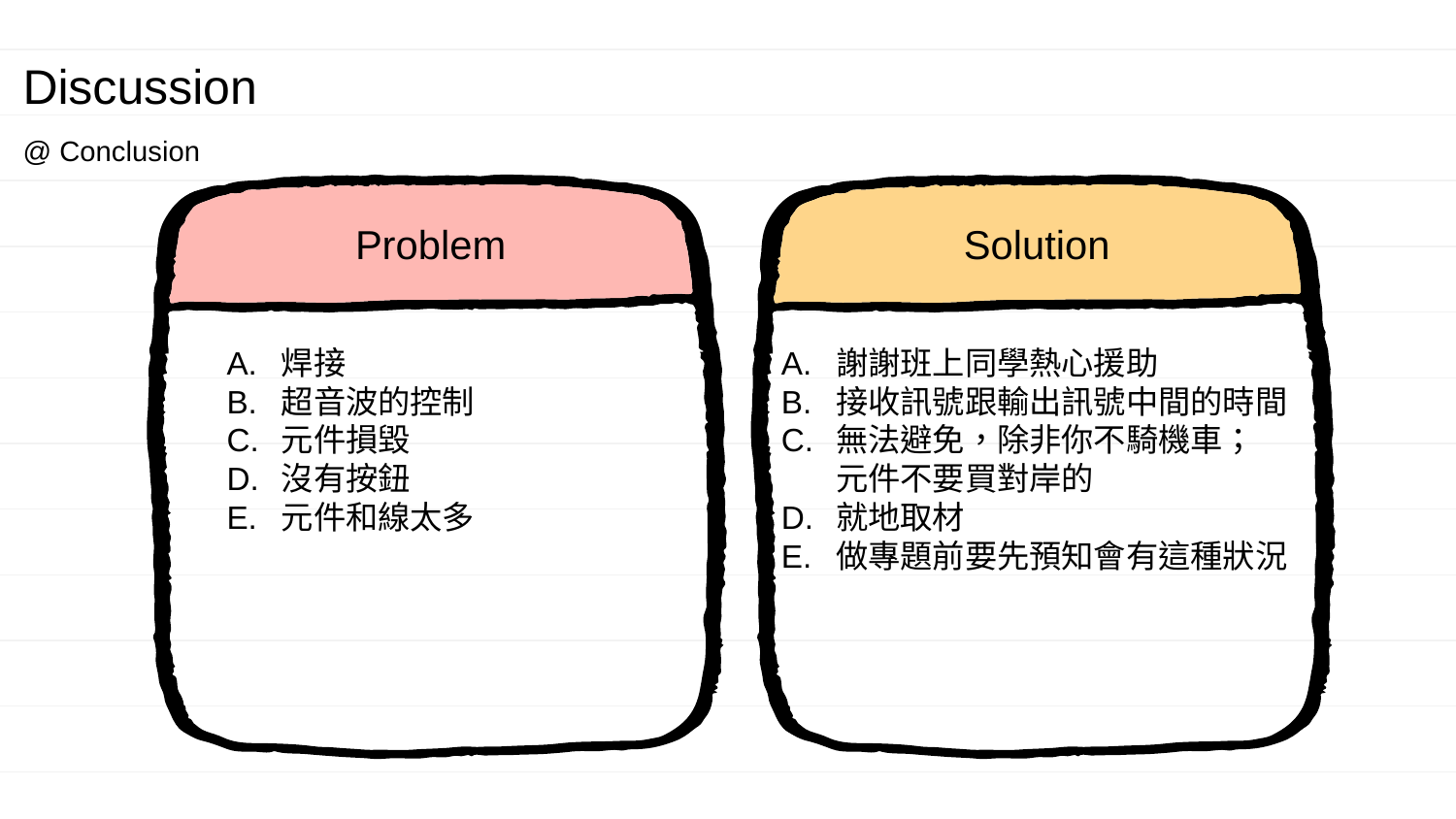

Discussion
@ Conclusion

Problem

Solution
焊接
超音波的控制
元件損毀
沒有按鈕
元件和線太多

謝謝班上同學熱心援助
接收訊號跟輸出訊號中間的時間
無法避免，除非你不騎機車； 元件不要買對岸的
就地取材
做專題前要先預知會有這種狀況